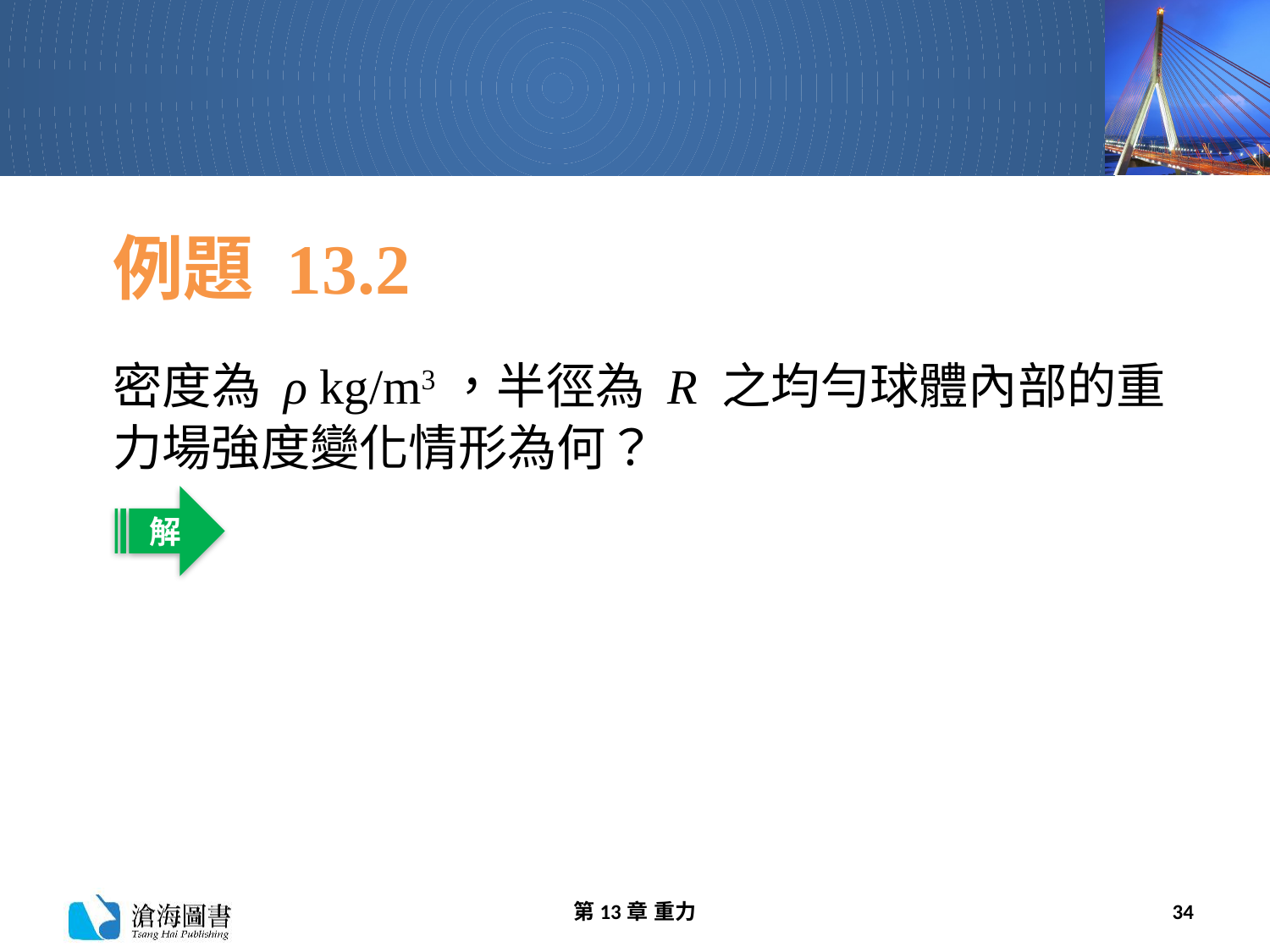

# 例題 13.2
密度為 ρ kg/m3，半徑為 R 之均勻球體內部的重力場強度變化情形為何？

解
第13章 重力
34